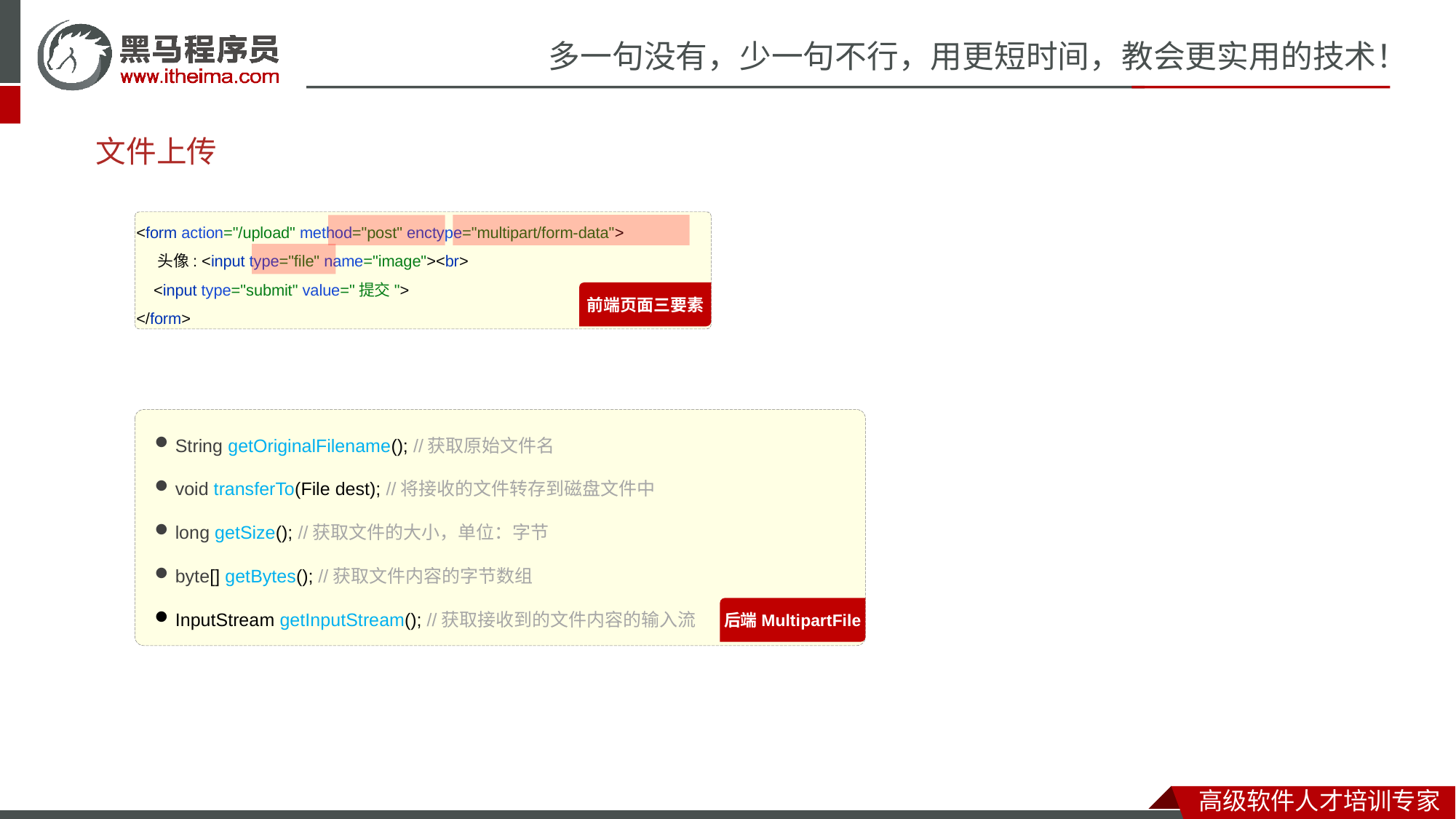

# 文件上传
<form action="/upload" method="post" enctype="multipart/form-data">
    头像: <input type="file" name="image"><br>
    <input type="submit" value="提交">
</form>

前端页面三要素
String getOriginalFilename(); //获取原始文件名
void transferTo(File dest); //将接收的文件转存到磁盘文件中
long getSize(); //获取文件的大小，单位：字节
byte[] getBytes(); //获取文件内容的字节数组
InputStream getInputStream(); //获取接收到的文件内容的输入流
后端MultipartFile